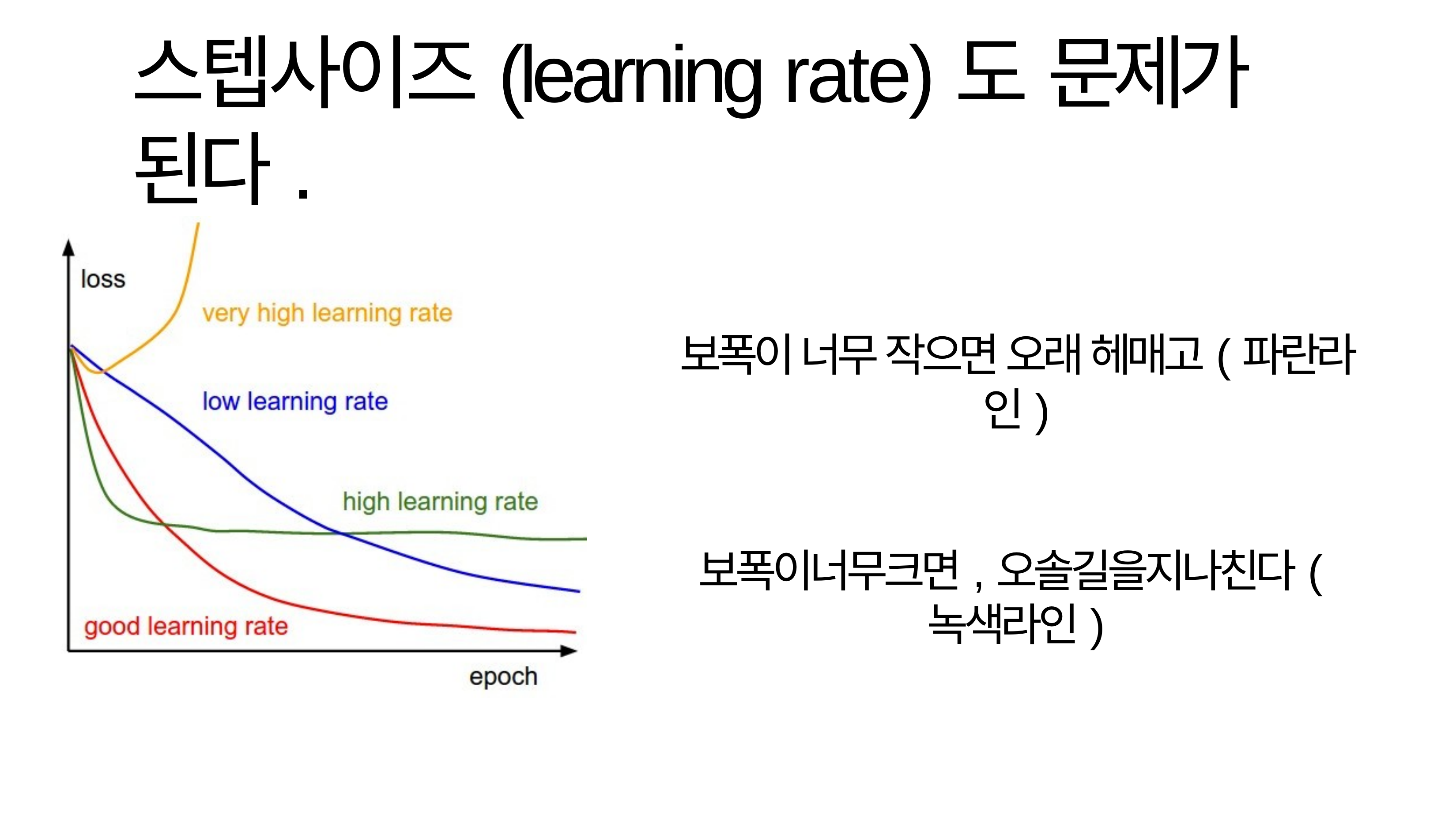

# 스텝사이즈(learning rate)도 문제가 된다.

보폭이 너무 작으면 오래 헤매고(파란라인)

보폭이너무크면,오솔길을지나친다(녹색라인)